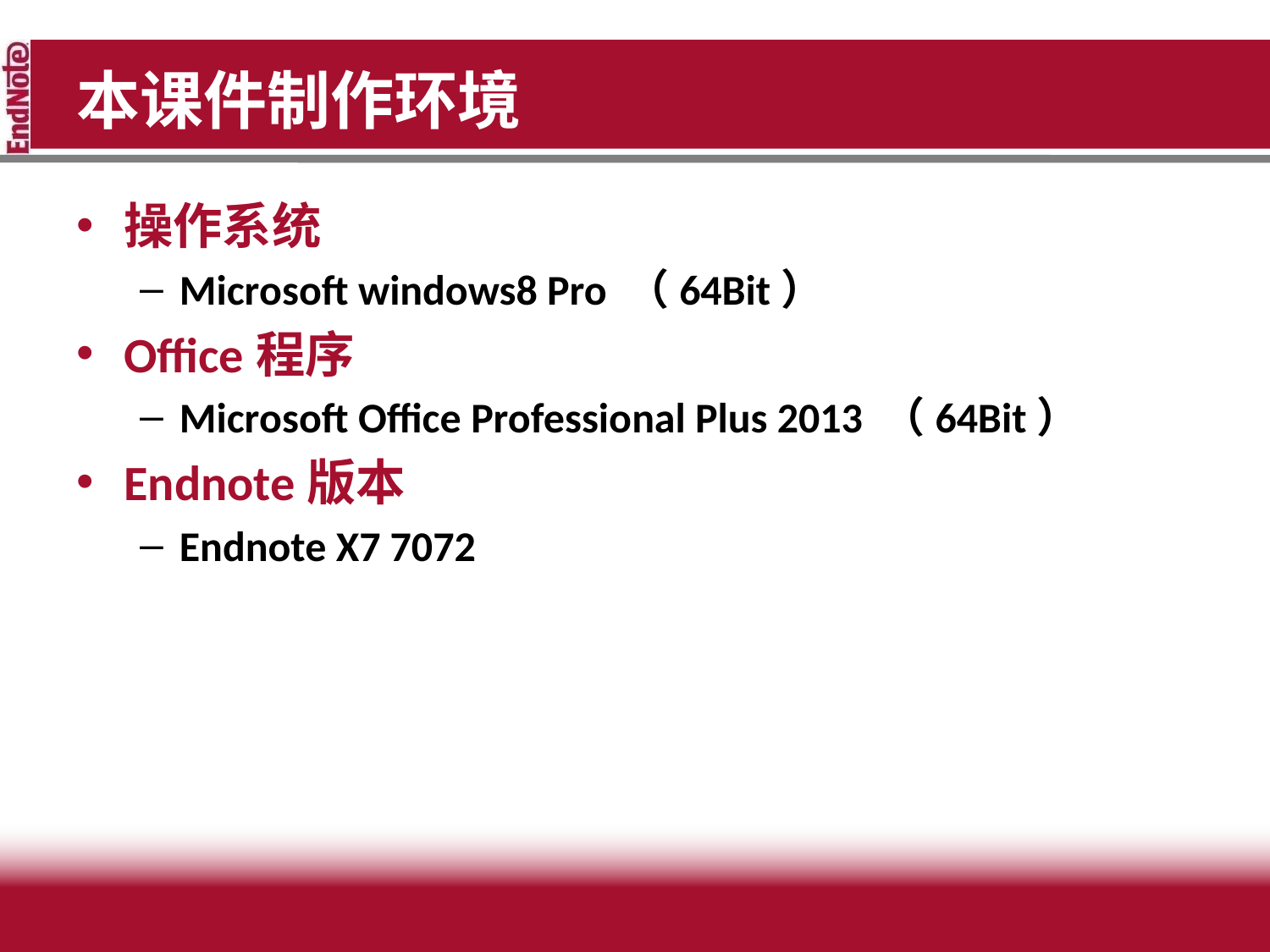

# 本课件制作环境
操作系统
Microsoft windows8 Pro （64Bit）
Office程序
Microsoft Office Professional Plus 2013 （64Bit）
Endnote版本
Endnote X7 7072